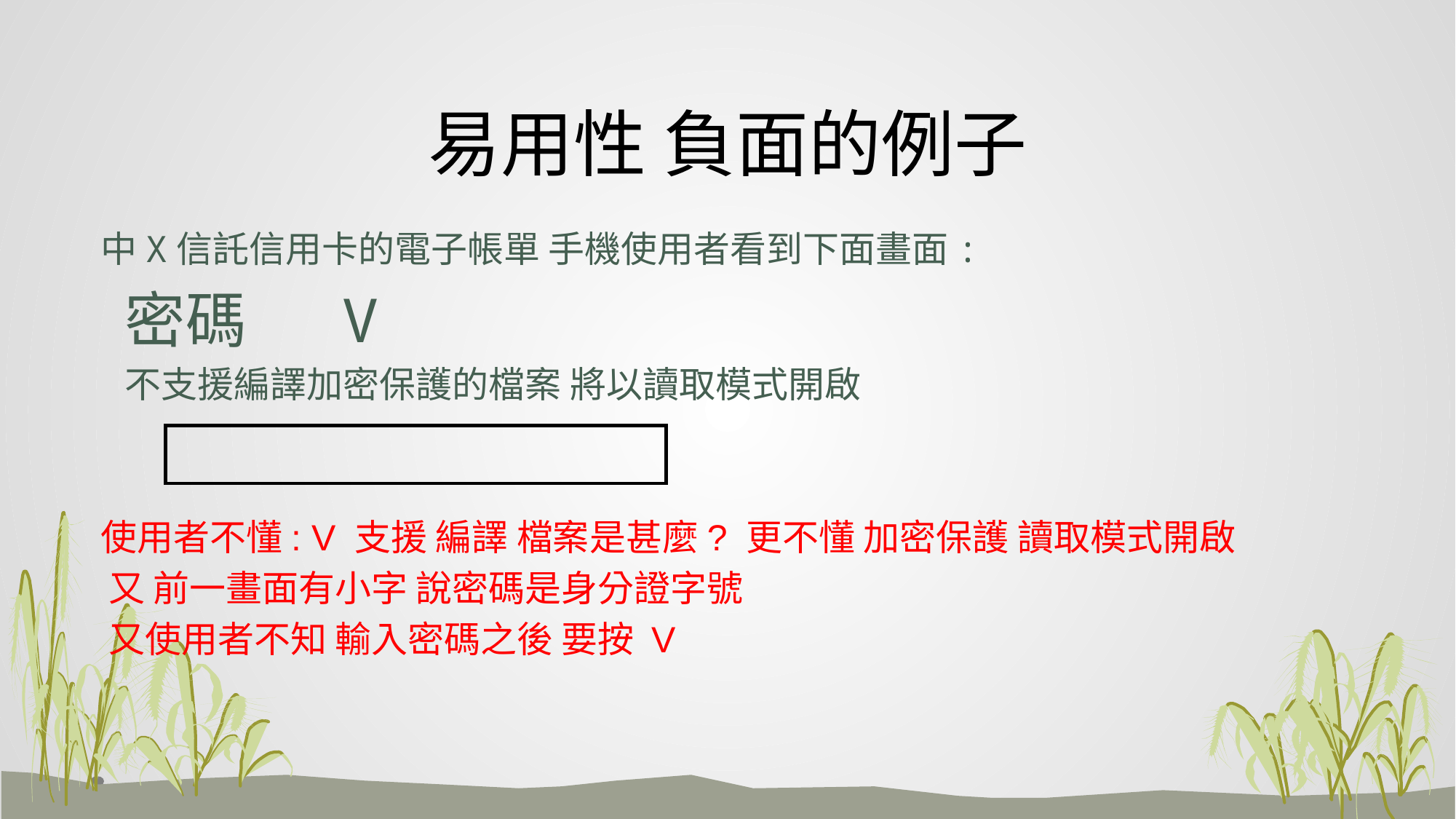

# 易用性 負面的例子
 中X信託信用卡的電子帳單 手機使用者看到下面畫面:
    密碼      V
    不支援編譯加密保護的檔案 將以讀取模式開啟

 使用者不懂: V 支援 編譯 檔案是甚麼? 更不懂 加密保護 讀取模式開啟
  又 前一畫面有小字 說密碼是身分證字號
  又使用者不知 輸入密碼之後 要按 V